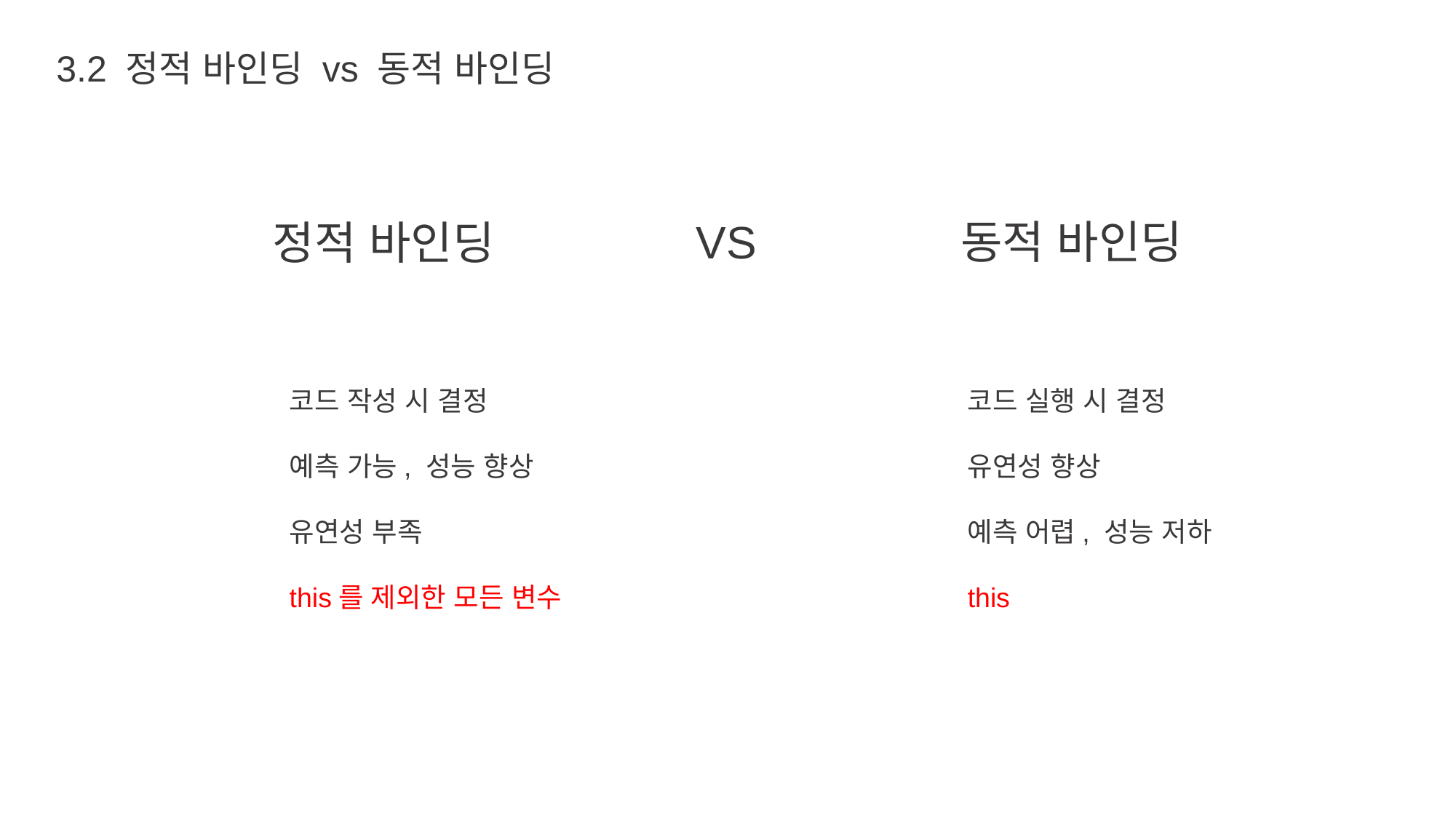

3.2 정적 바인딩 vs 동적 바인딩
VS
동적 바인딩
정적 바인딩
코드 실행 시 결정

유연성 향상

예측 어렵, 성능 저하

this
코드 작성 시 결정

예측 가능, 성능 향상

유연성 부족

this를 제외한 모든 변수